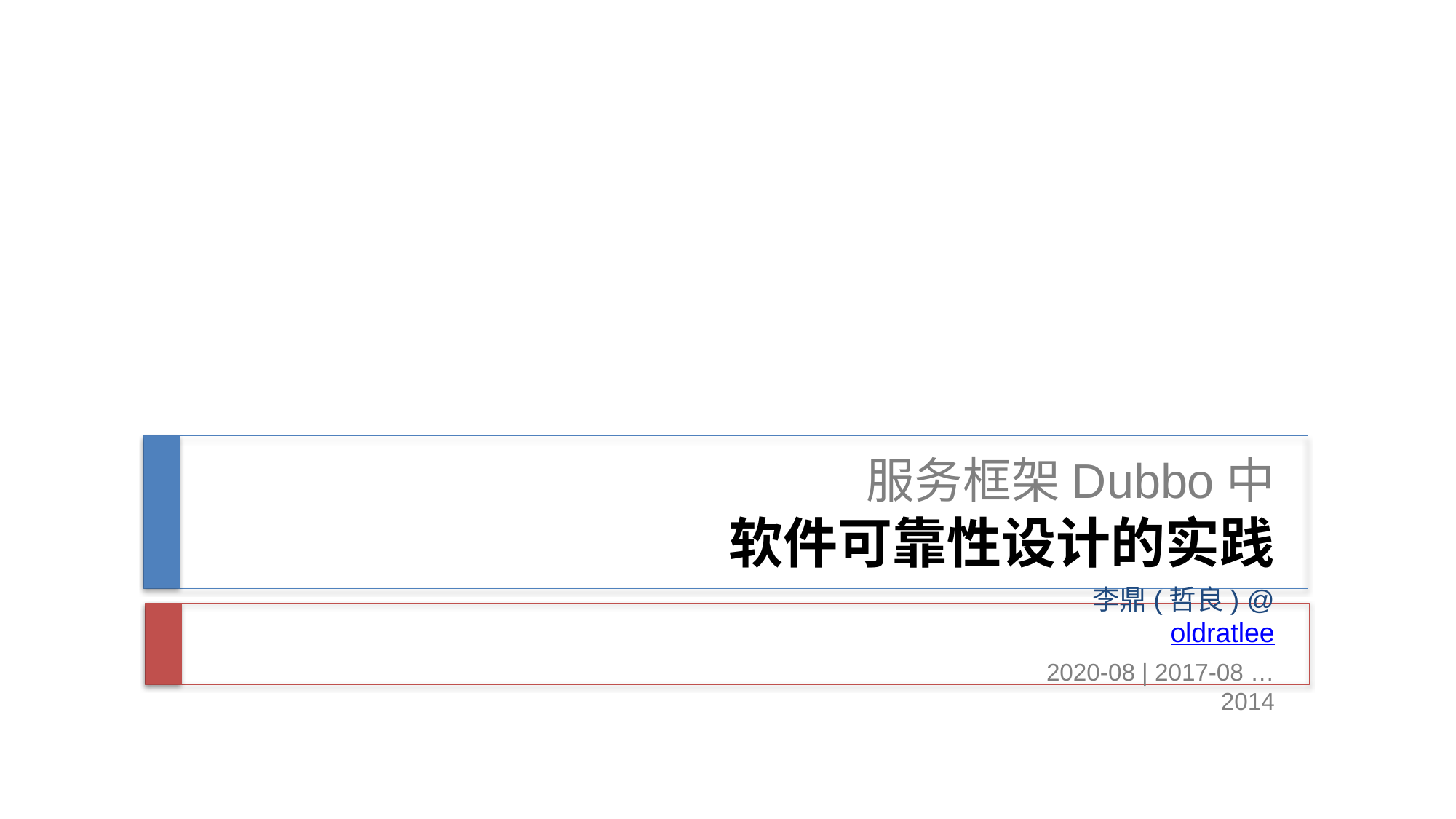

# 服务框架Dubbo中 软件可靠性设计的实践
 李鼎(哲良) @oldratlee
2020-08 | 2017-08 … 2014